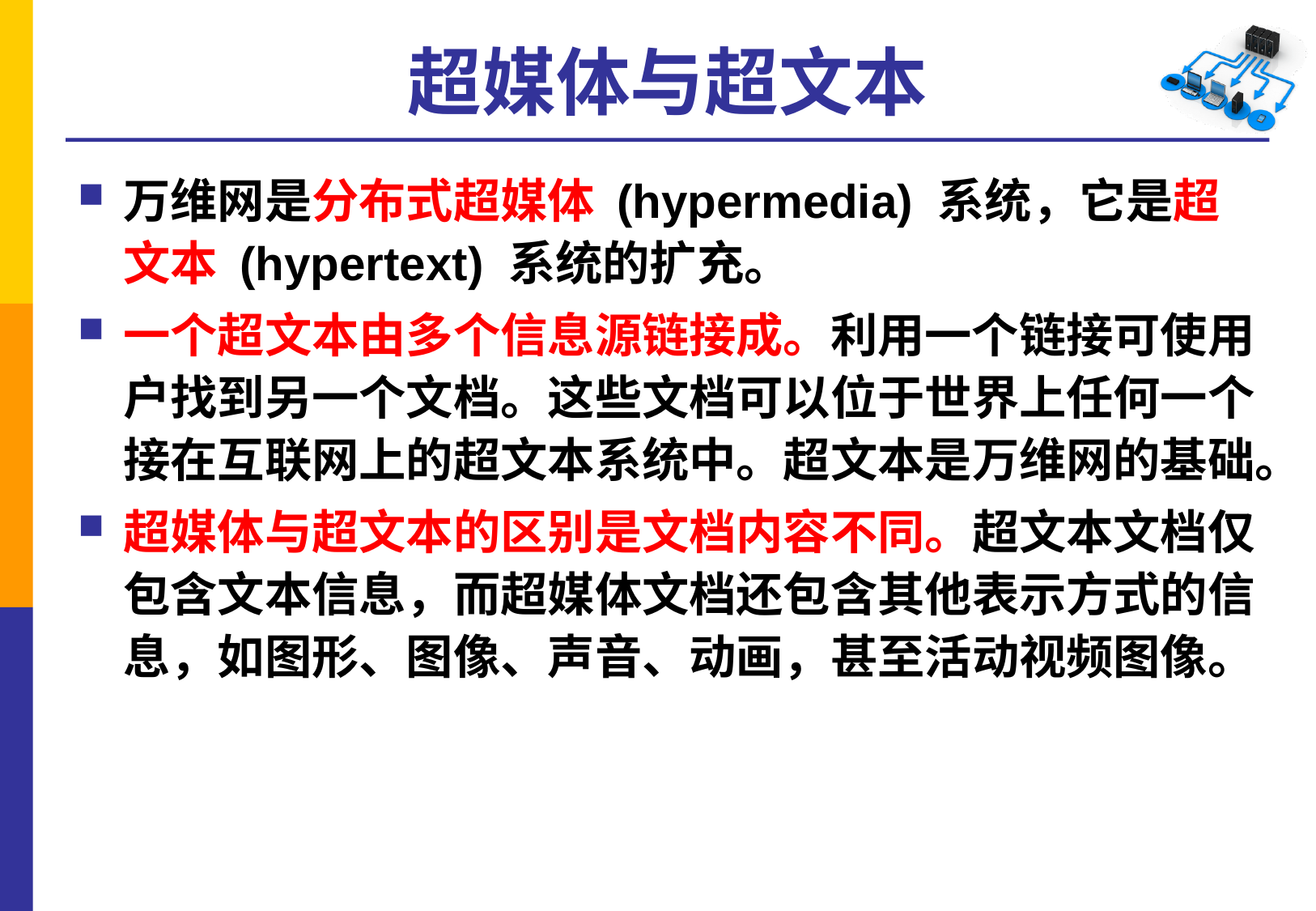

# 超媒体与超文本
万维网是分布式超媒体 (hypermedia) 系统，它是超文本 (hypertext) 系统的扩充。
一个超文本由多个信息源链接成。利用一个链接可使用户找到另一个文档。这些文档可以位于世界上任何一个接在互联网上的超文本系统中。超文本是万维网的基础。
超媒体与超文本的区别是文档内容不同。超文本文档仅包含文本信息，而超媒体文档还包含其他表示方式的信息，如图形、图像、声音、动画，甚至活动视频图像。